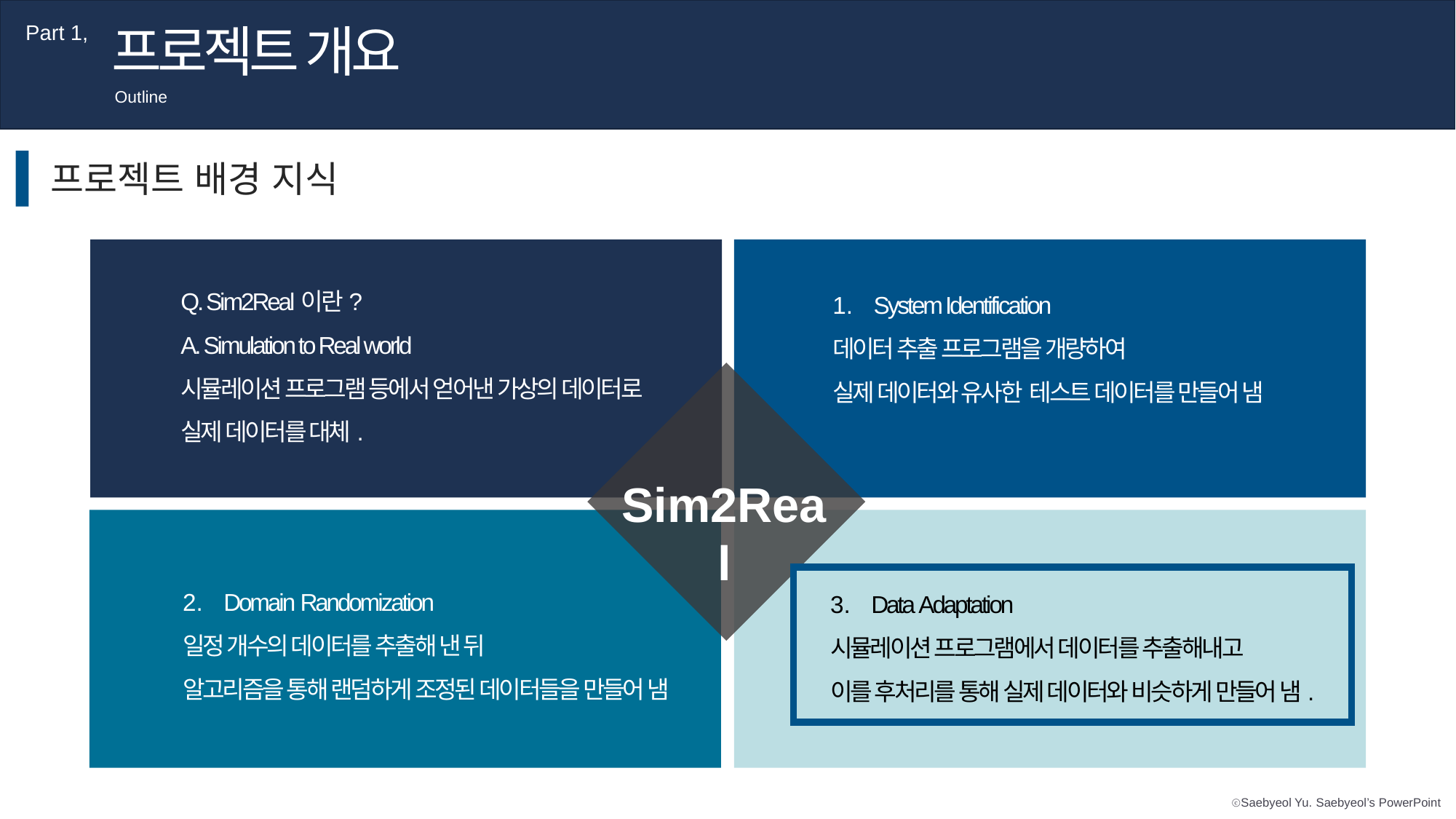

프로젝트 개요
Part 1,
Outline

프로젝트 배경 지식

Sim2Real

Q. Sim2Real이란?
A. Simulation to Real world
시뮬레이션 프로그램 등에서 얻어낸 가상의 데이터로
실제 데이터를 대체.
System Identification
데이터 추출 프로그램을 개량하여
실제 데이터와 유사한  테스트 데이터를 만들어 냄
Domain Randomization
일정 개수의 데이터를 추출해 낸 뒤
알고리즘을 통해 랜덤하게 조정된 데이터들을 만들어 냄

Data Adaptation
시뮬레이션 프로그램에서 데이터를 추출해내고
이를 후처리를 통해 실제 데이터와 비슷하게 만들어 냄.